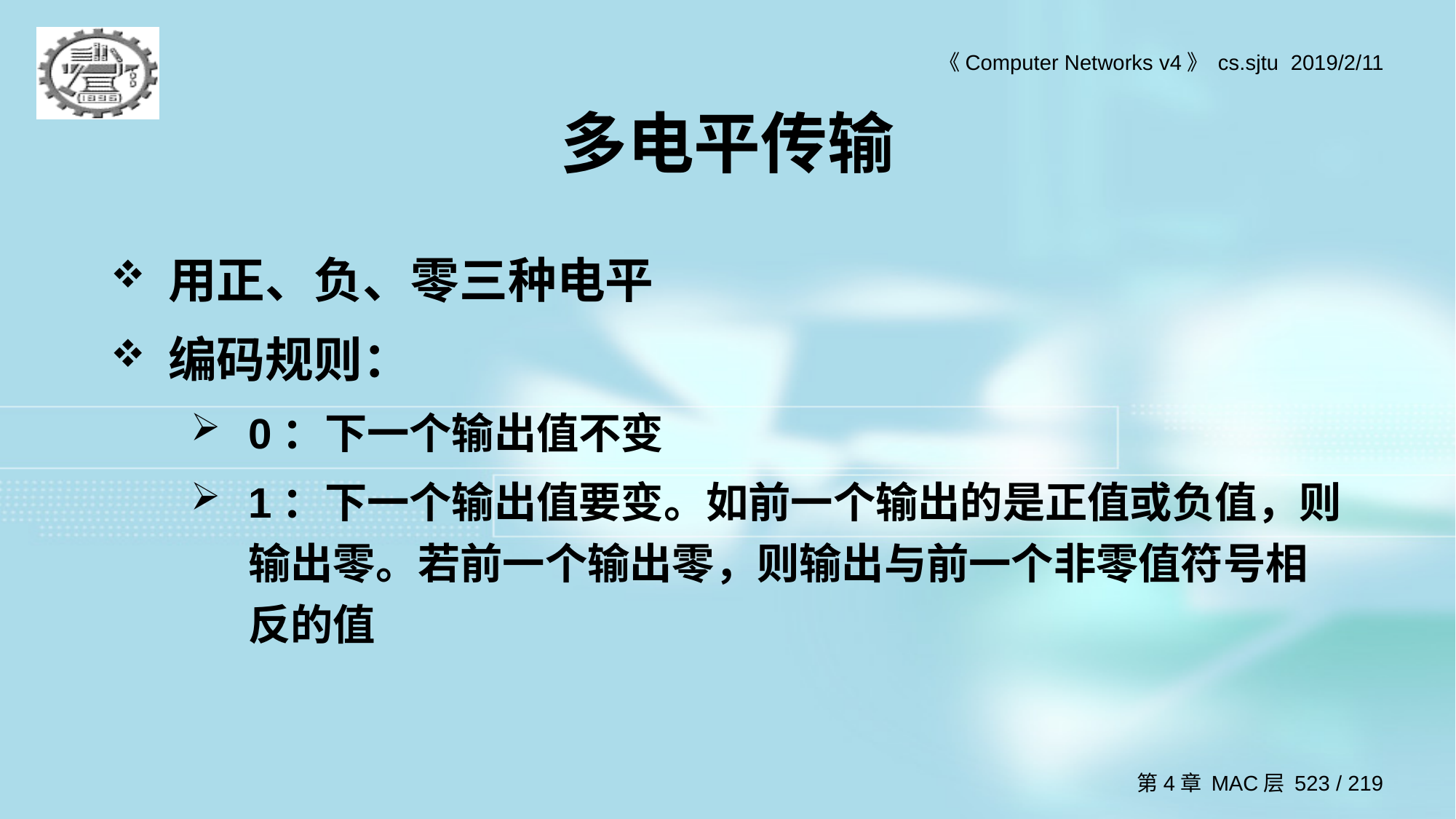

# 多电平传输
用正、负、零三种电平
编码规则：
0：下一个输出值不变
1：下一个输出值要变。如前一个输出的是正值或负值，则输出零。若前一个输出零，则输出与前一个非零值符号相反的值